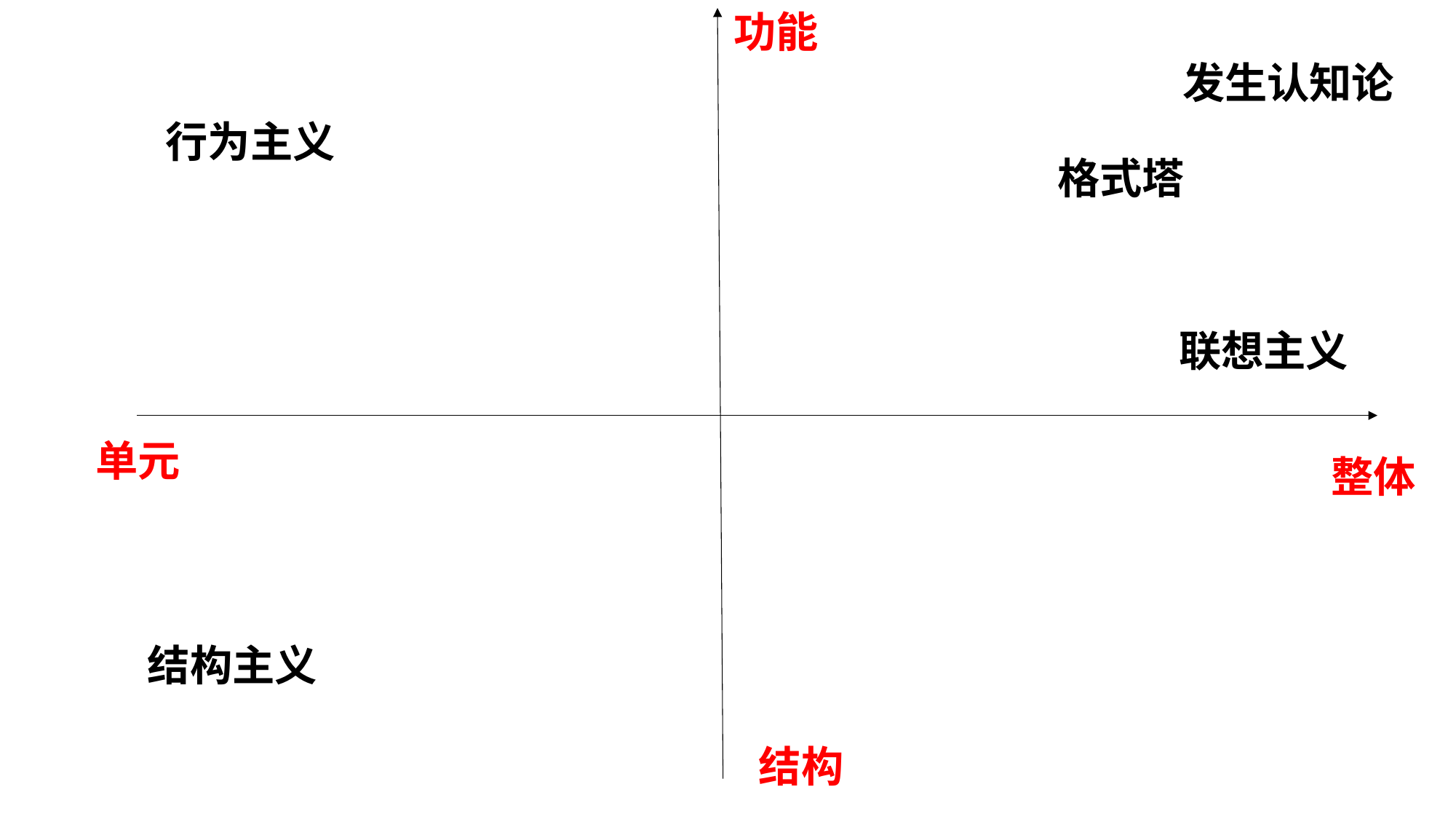

功能
发生认知论
行为主义
格式塔
联想主义
单元
整体
结构主义
结构